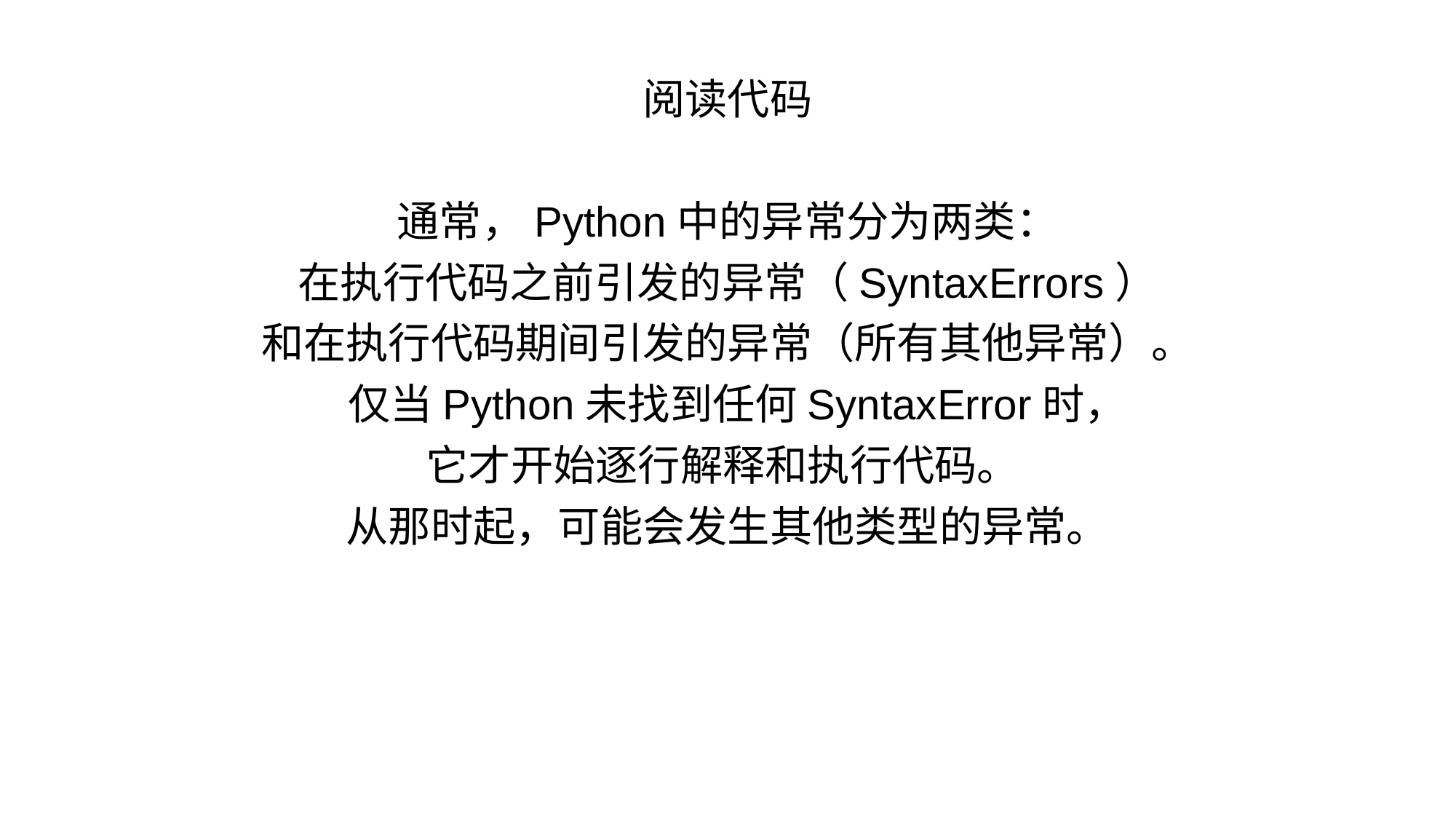

阅读代码

通常，Python中的异常分为两类：
在执行代码之前引发的异常（SyntaxErrors）
和在执行代码期间引发的异常（所有其他异常）。
 仅当Python未找到任何SyntaxError时，
它才开始逐行解释和执行代码。
从那时起，可能会发生其他类型的异常。